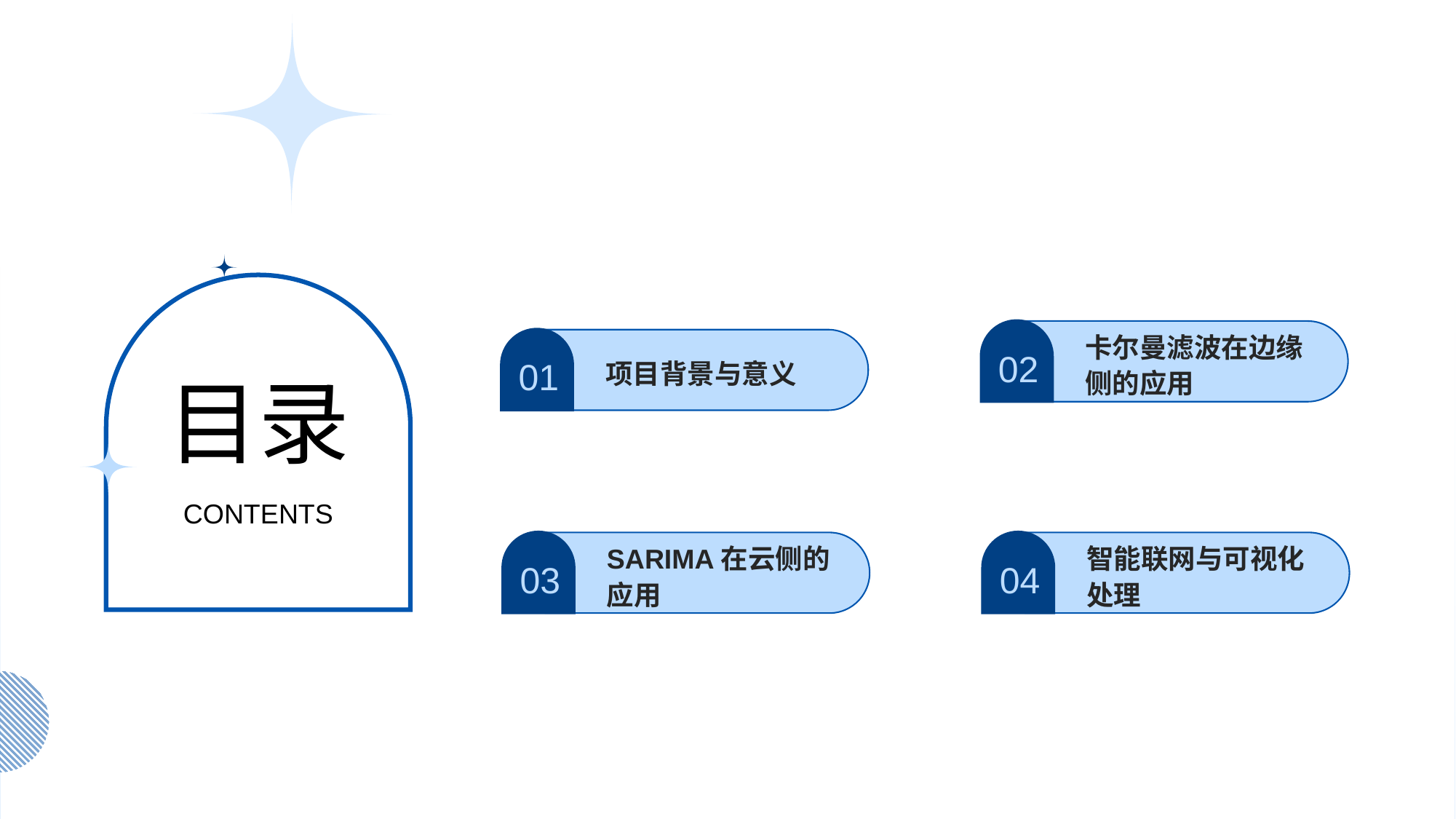

卡尔曼滤波在边缘侧的应用
02

项目背景与意义
01
目录

CONTENTS

SARIMA在云侧的应用
智能联网与可视化处理
03
04